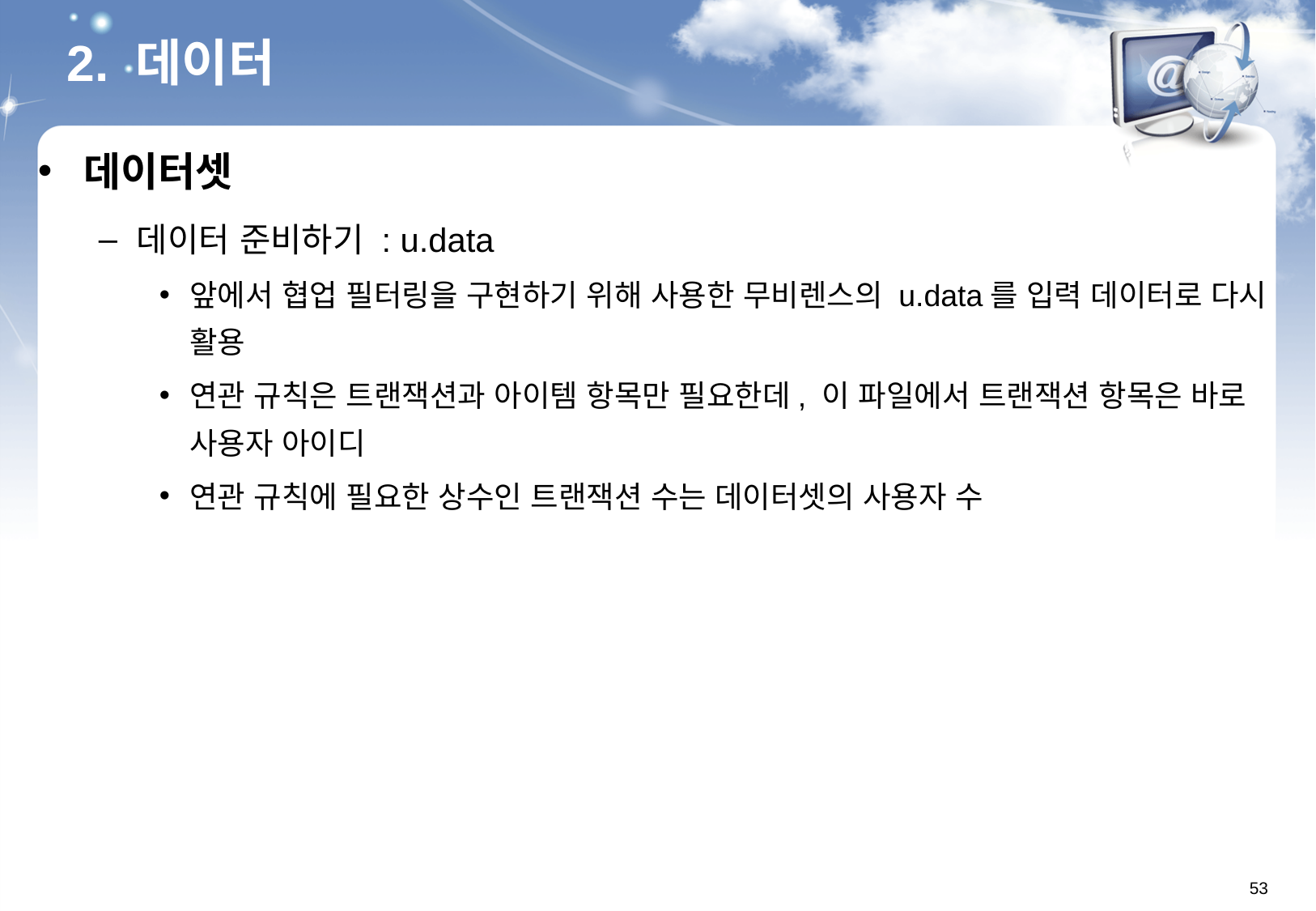

2. 데이터
데이터셋
데이터 준비하기 : u.data
앞에서 협업 필터링을 구현하기 위해 사용한 무비렌스의 u.data를 입력 데이터로 다시 활용
연관 규칙은 트랜잭션과 아이템 항목만 필요한데, 이 파일에서 트랜잭션 항목은 바로 사용자 아이디
연관 규칙에 필요한 상수인 트랜잭션 수는 데이터셋의 사용자 수